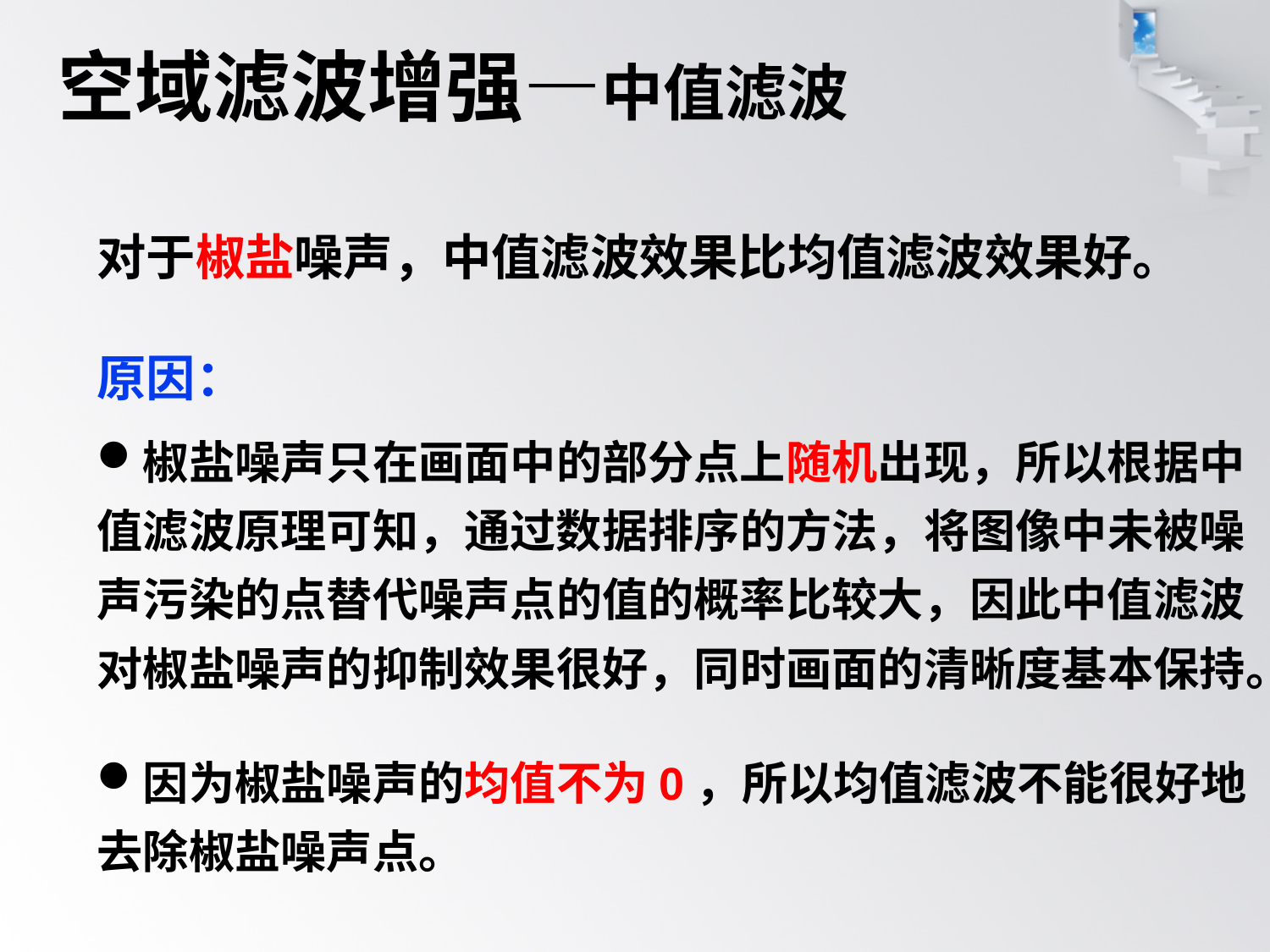

# 空域滤波增强—中值滤波
对于椒盐噪声，中值滤波效果比均值滤波效果好。

原因：
椒盐噪声只在画面中的部分点上随机出现，所以根据中值滤波原理可知，通过数据排序的方法，将图像中未被噪声污染的点替代噪声点的值的概率比较大，因此中值滤波对椒盐噪声的抑制效果很好，同时画面的清晰度基本保持。

因为椒盐噪声的均值不为0，所以均值滤波不能很好地去除椒盐噪声点。